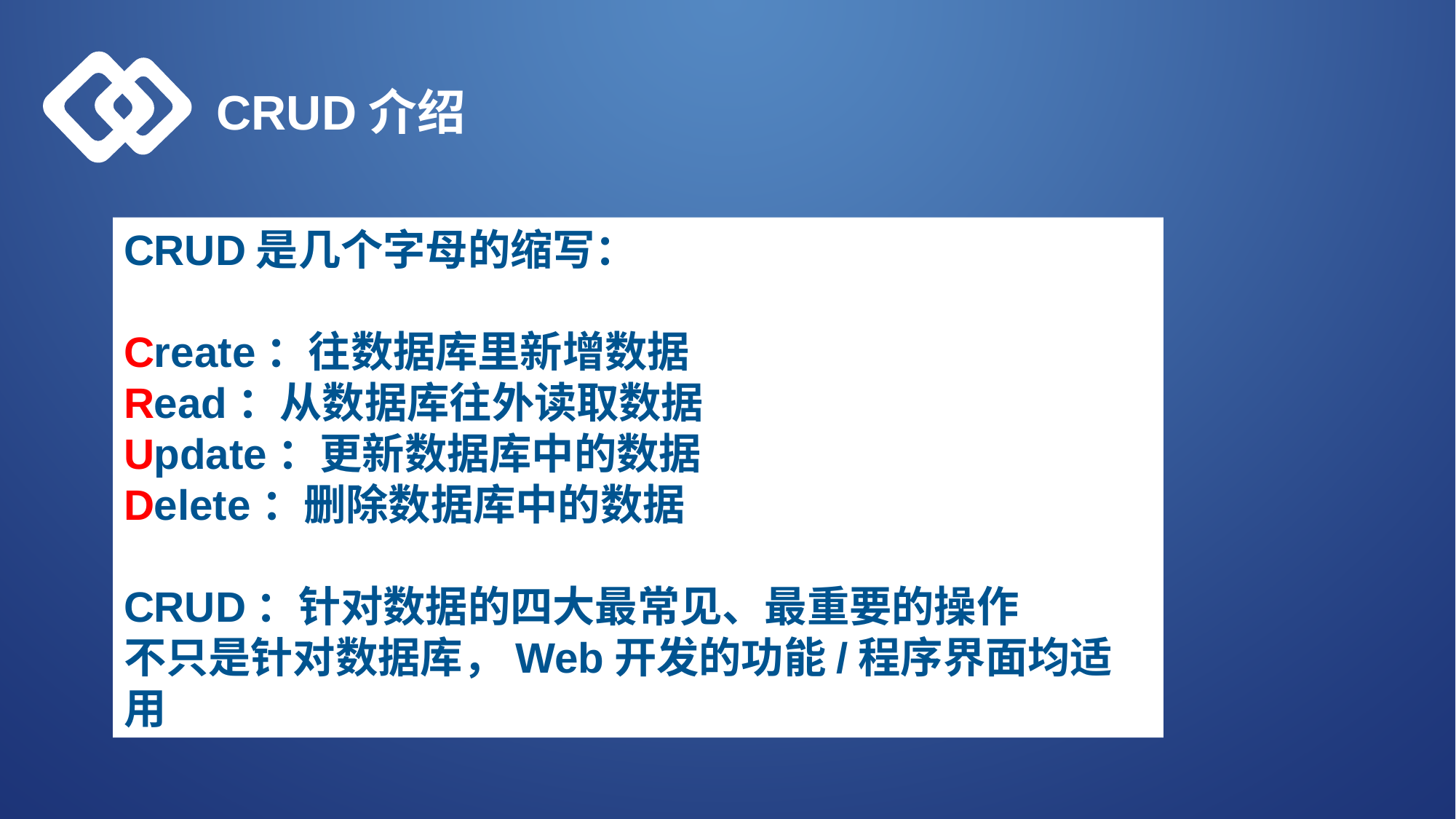

CRUD介绍

CRUD是几个字母的缩写：

Create：往数据库里新增数据
Read：从数据库往外读取数据
Update：更新数据库中的数据
Delete：删除数据库中的数据

CRUD：针对数据的四大最常见、最重要的操作
不只是针对数据库，Web开发的功能/程序界面均适用